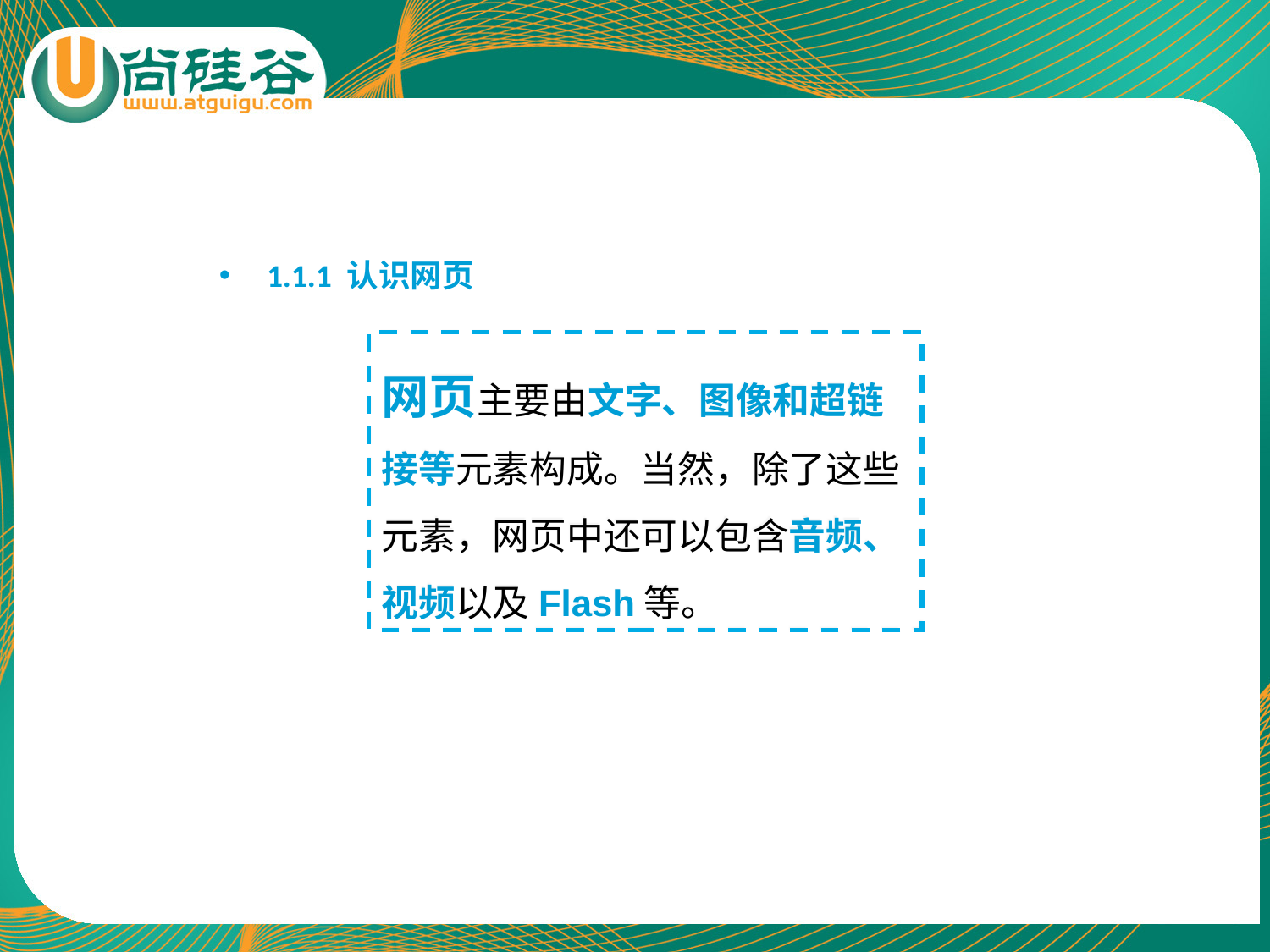

# 1.1.1 认识网页

网页主要由文字、图像和超链接等元素构成。当然，除了这些元素，网页中还可以包含音频、视频以及Flash等。